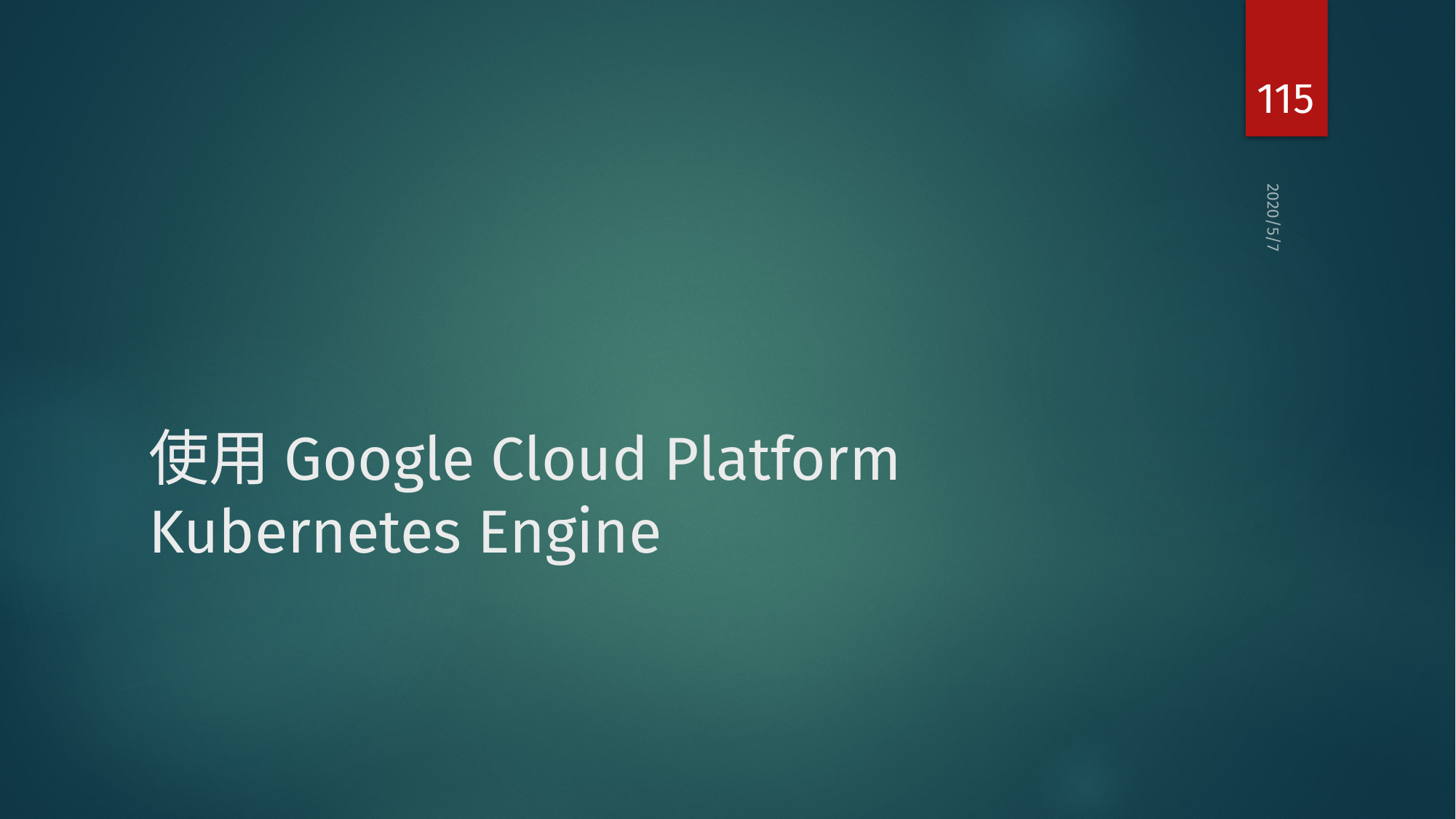

115
2020/5/7
# 使用Google Cloud Platform Kubernetes Engine